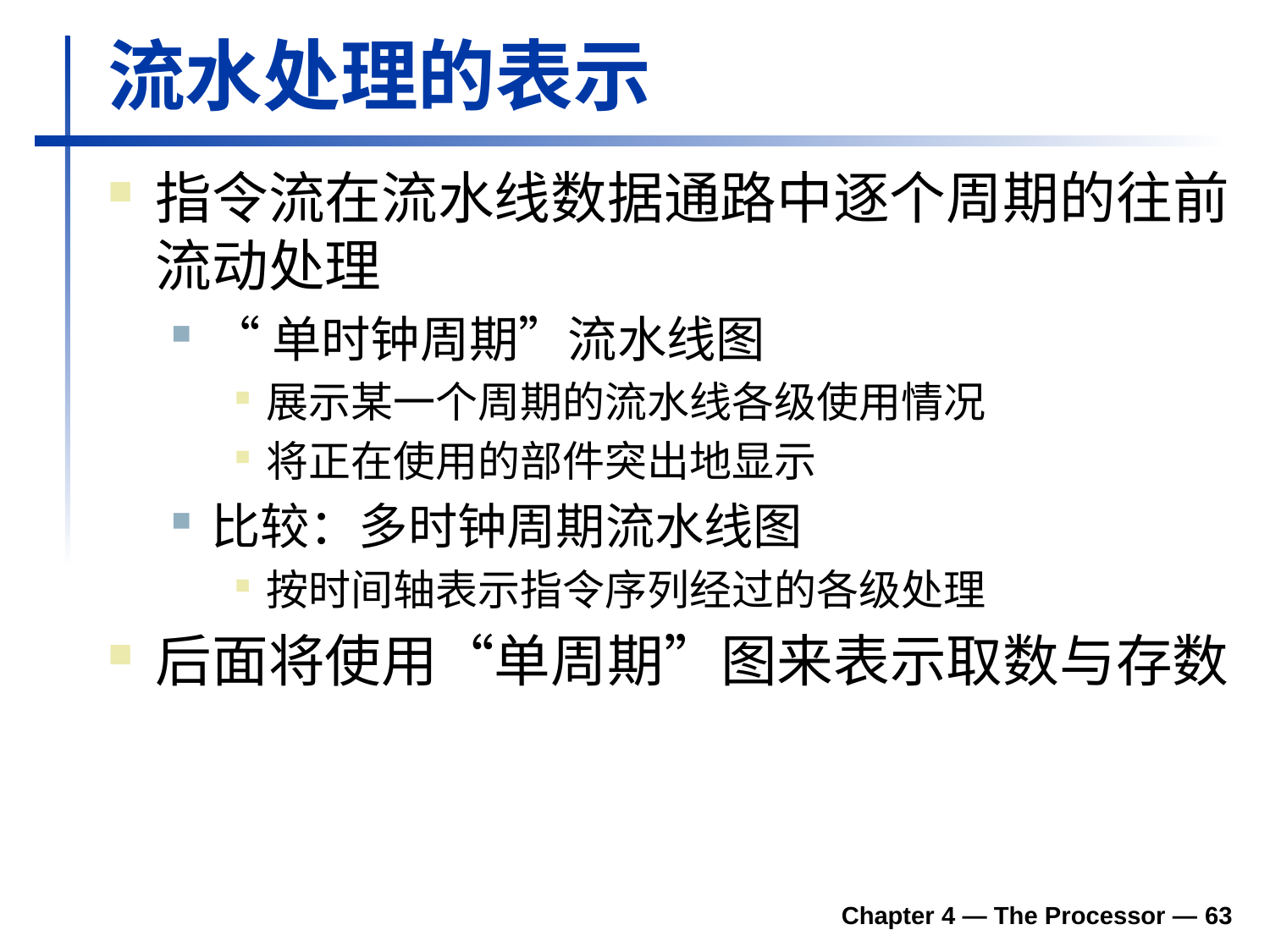

# 流水处理的表示
指令流在流水线数据通路中逐个周期的往前流动处理
“单时钟周期”流水线图
展示某一个周期的流水线各级使用情况
将正在使用的部件突出地显示
比较：多时钟周期流水线图
按时间轴表示指令序列经过的各级处理
后面将使用“单周期”图来表示取数与存数
Chapter 4 — The Processor — 63